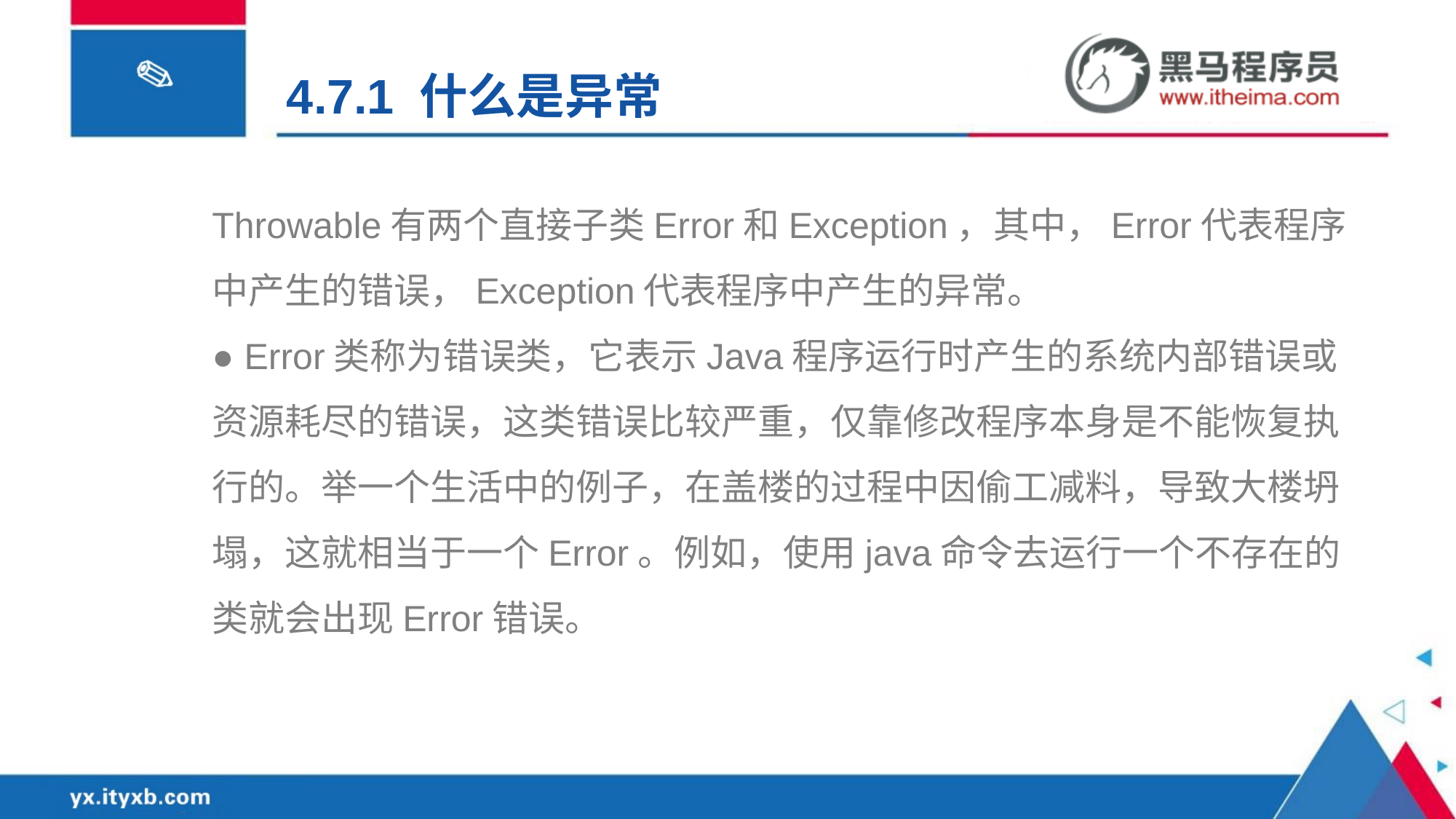

4.7.1 什么是异常
Throwable有两个直接子类Error和Exception，其中，Error代表程序中产生的错误，Exception代表程序中产生的异常。
● Error类称为错误类，它表示Java程序运行时产生的系统内部错误或资源耗尽的错误，这类错误比较严重，仅靠修改程序本身是不能恢复执行的。举一个生活中的例子，在盖楼的过程中因偷工减料，导致大楼坍塌，这就相当于一个Error。例如，使用java命令去运行一个不存在的类就会出现Error错误。